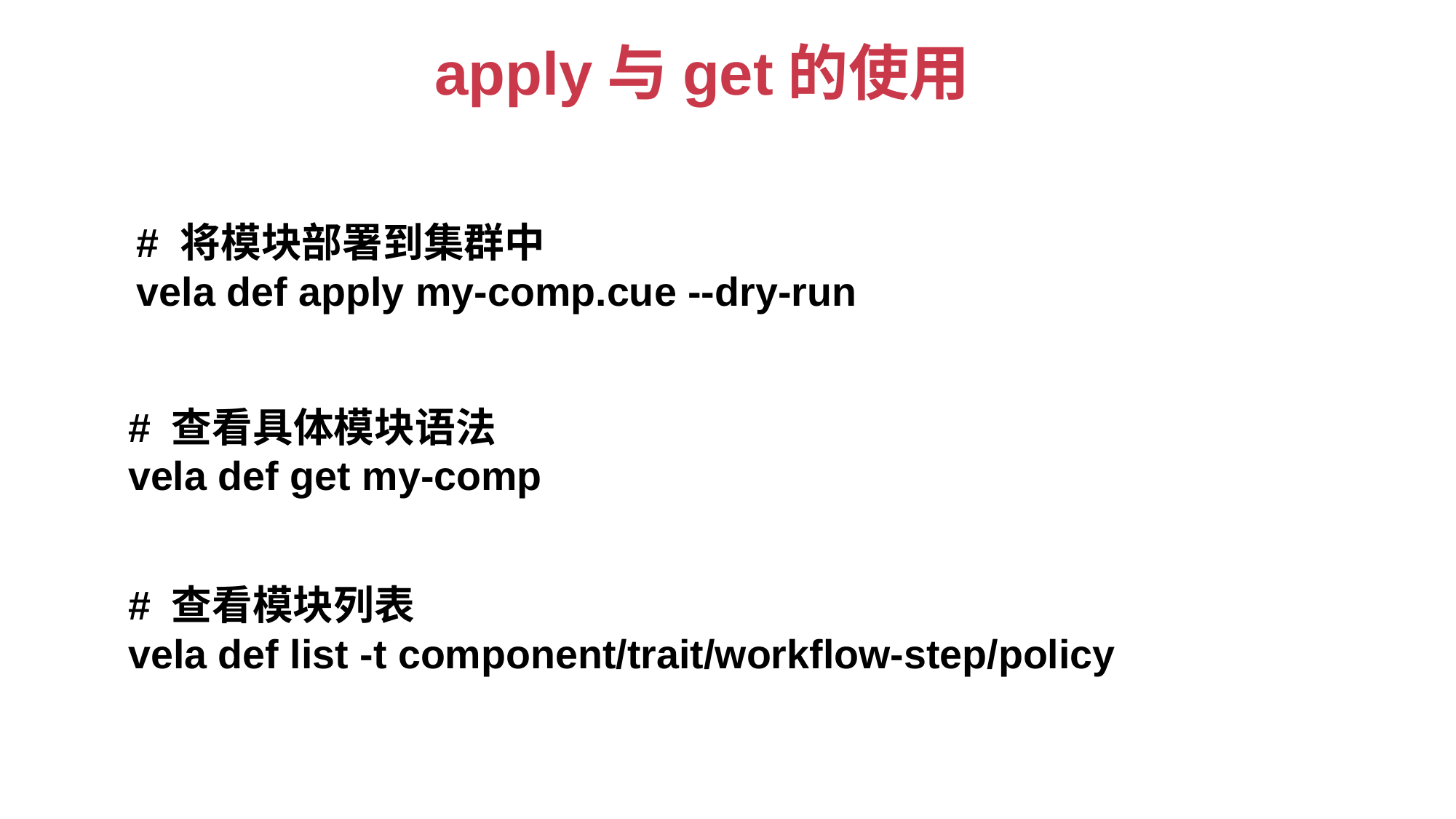

apply与get的使用

# 将模块部署到集群中
vela def apply my-comp.cue --dry-run

# 查看具体模块语法
vela def get my-comp

# 查看模块列表
vela def list -t component/trait/workflow-step/policy